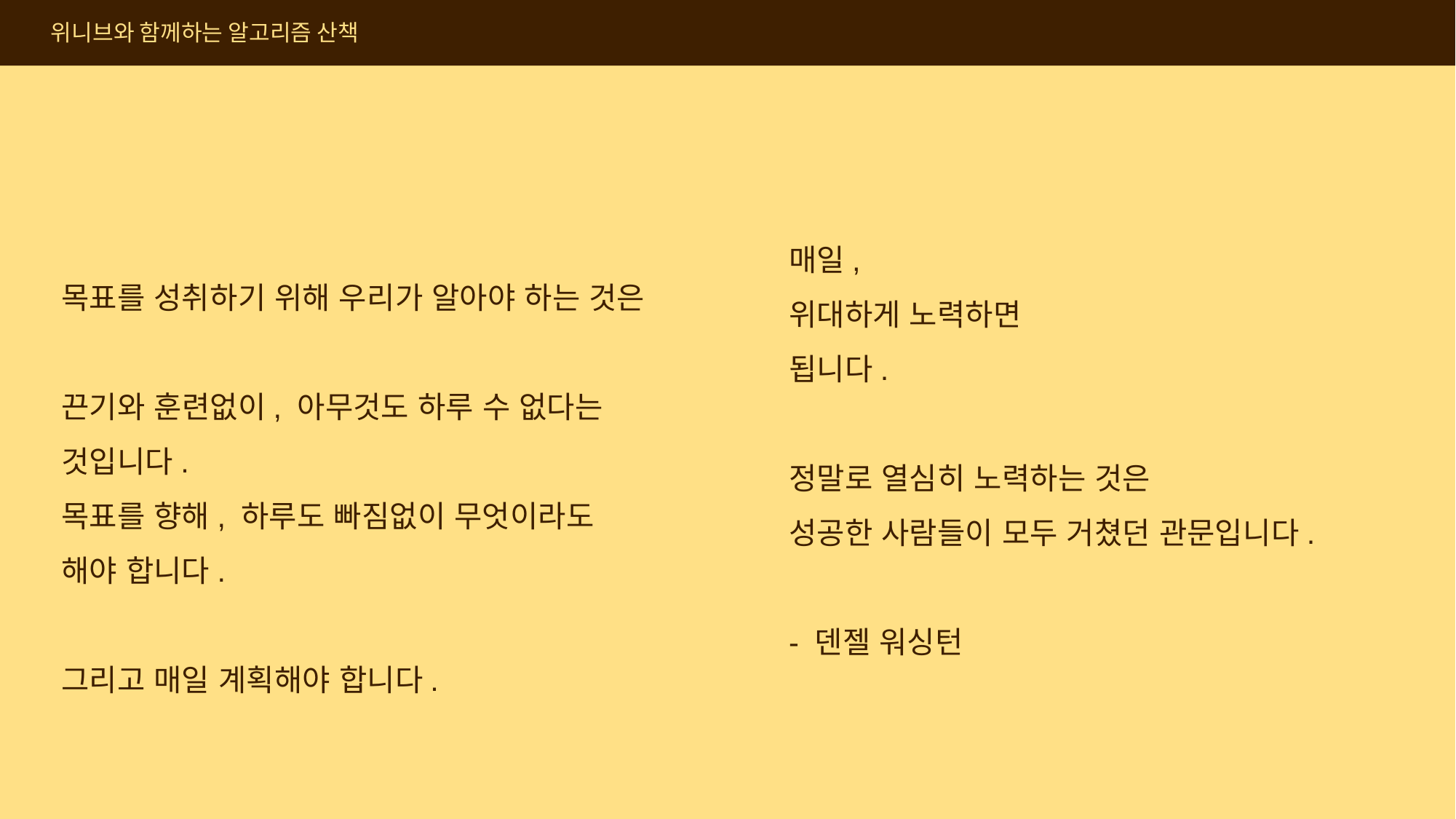

위니브와 함께하는 알고리즘 산책

매일,
위대하게 노력하면
됩니다.

정말로 열심히 노력하는 것은
성공한 사람들이 모두 거쳤던 관문입니다.

- 덴젤 워싱턴
목표를 성취하기 위해 우리가 알아야 하는 것은

끈기와 훈련없이, 아무것도 하루 수 없다는 것입니다.
목표를 향해, 하루도 빠짐없이 무엇이라도 해야 합니다.

그리고 매일 계획해야 합니다.